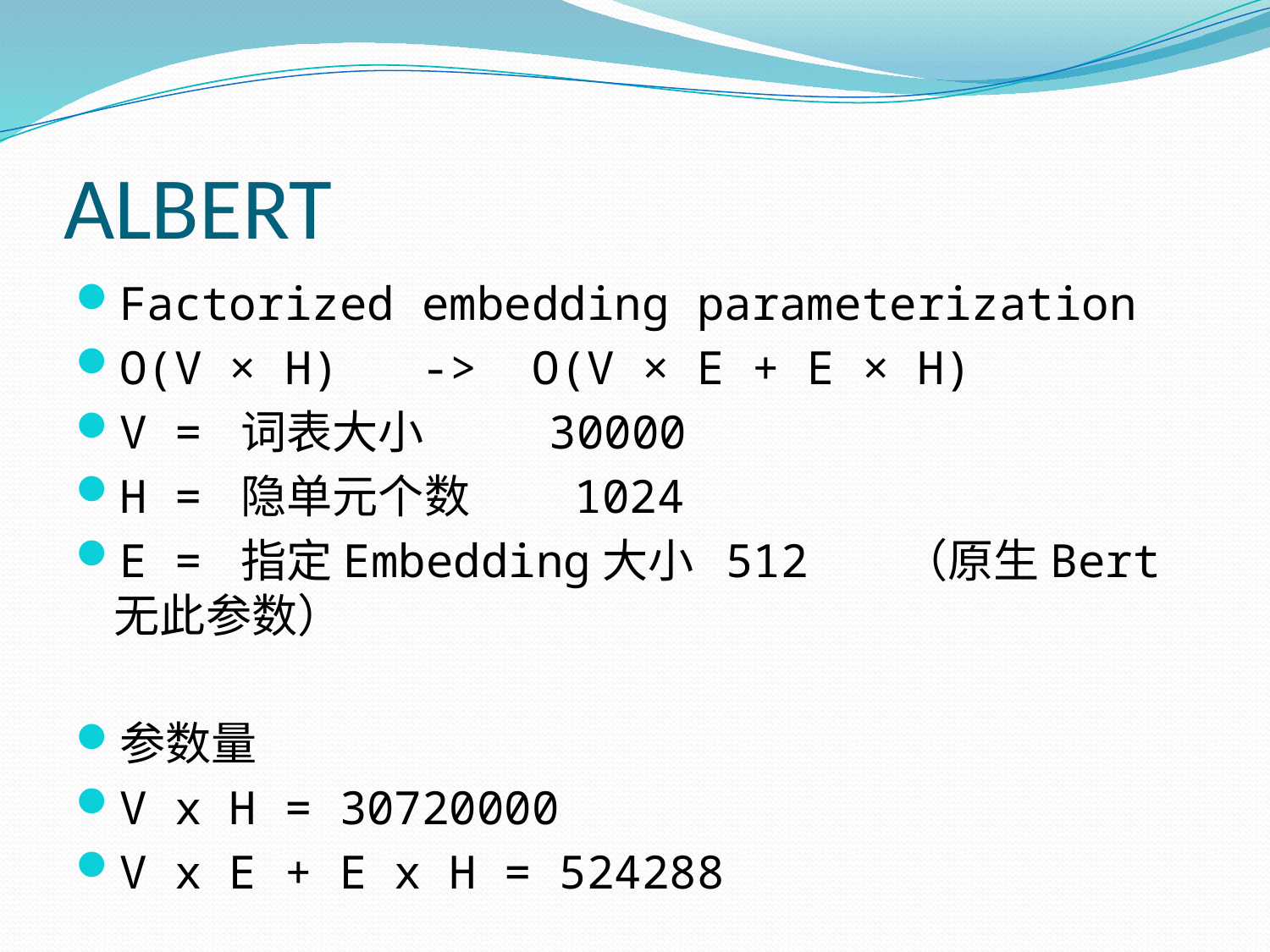

# ALBERT
Factorized embedding parameterization
O(V × H)   ->  O(V × E + E × H)
V = 词表大小           30000
H = 隐单元个数         1024
E = 指定Embedding大小  512   （原生Bert无此参数）

参数量
V x H = 30720000
V x E + E x H = 524288